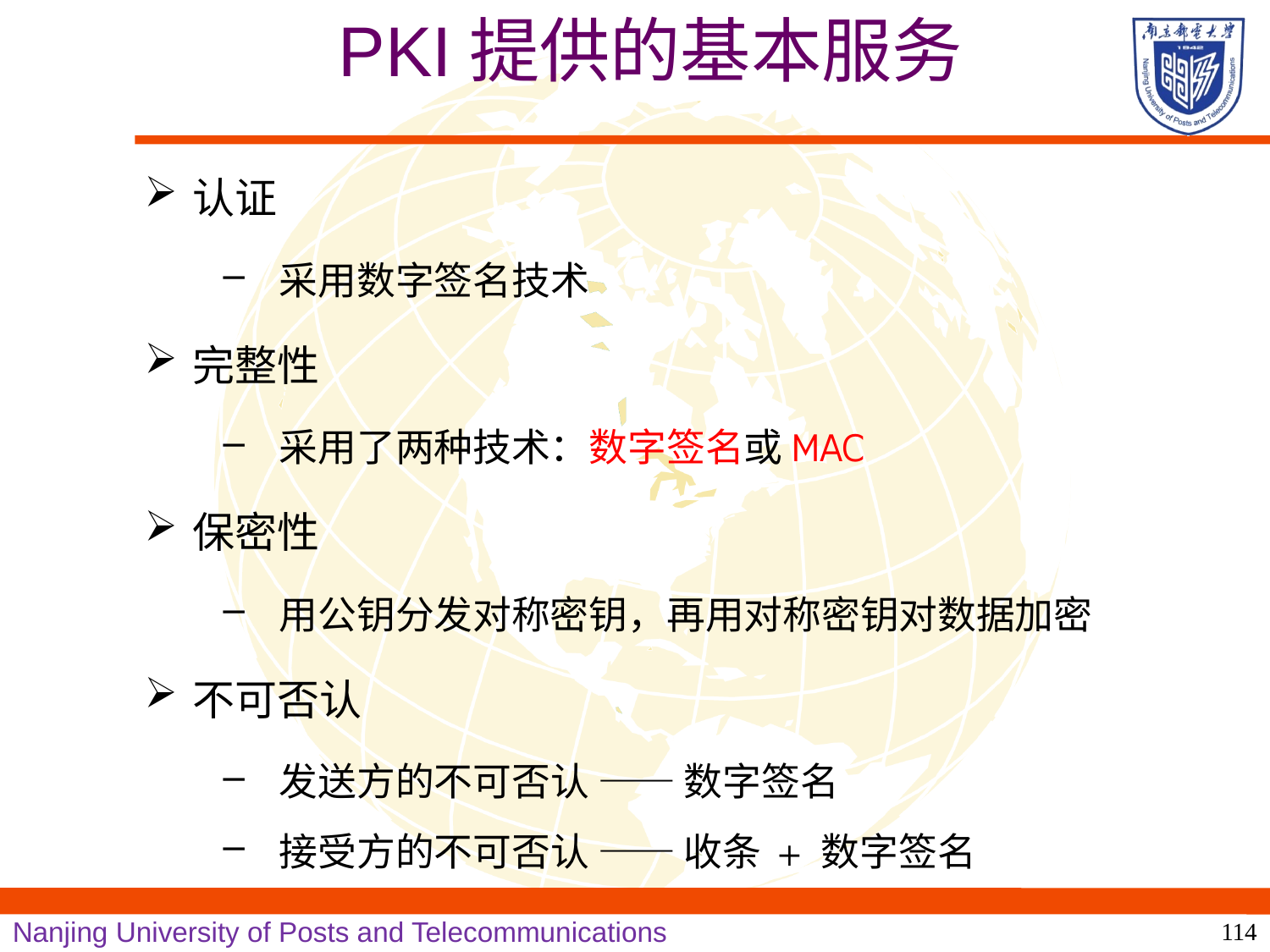

# PKI提供的基本服务
认证
采用数字签名技术
完整性
采用了两种技术：数字签名或MAC
保密性
用公钥分发对称密钥，再用对称密钥对数据加密
不可否认
发送方的不可否认 —— 数字签名
接受方的不可否认 —— 收条 + 数字签名
114